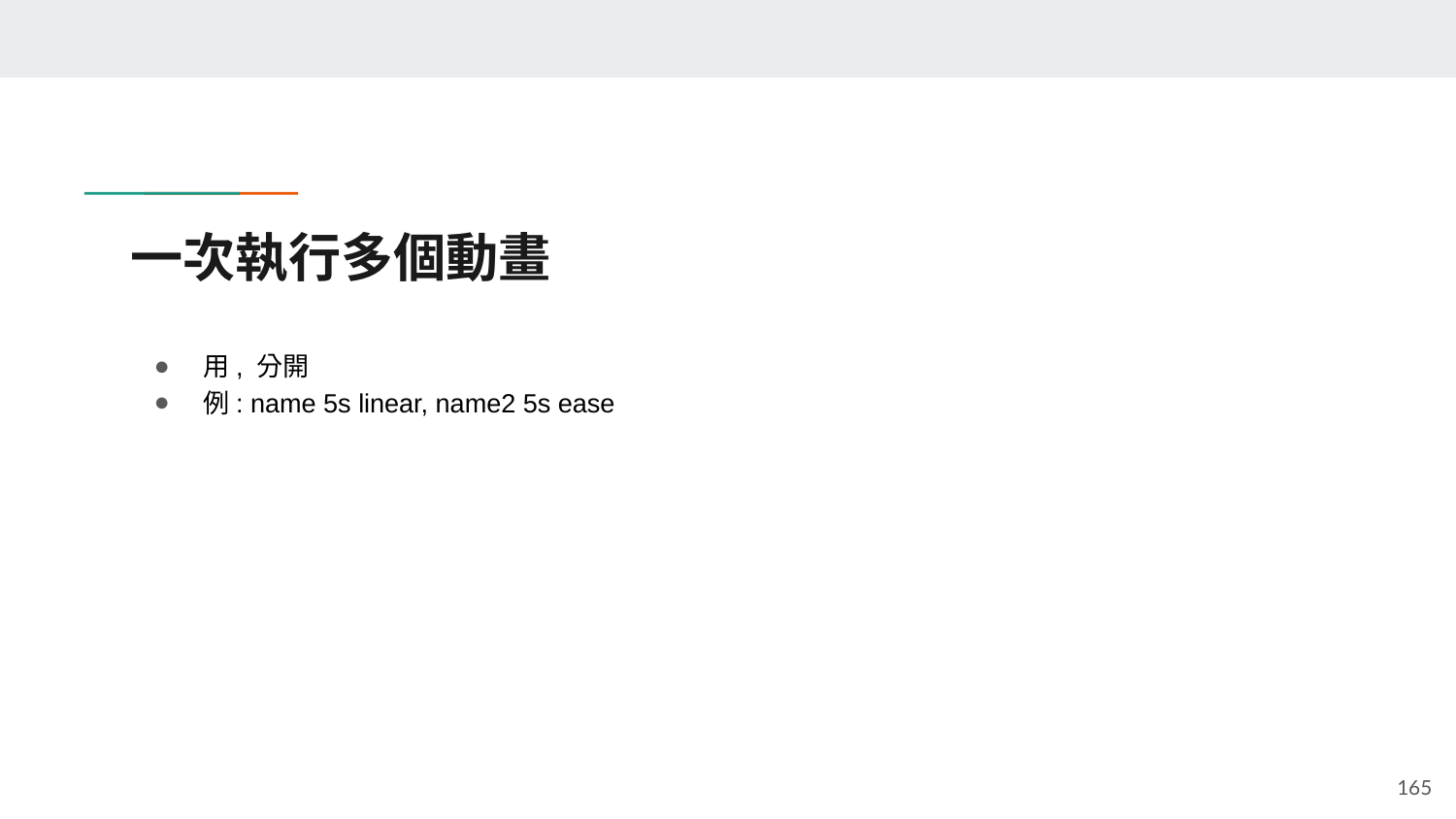

# 一次執行多個動畫
用, 分開
例: name 5s linear, name2 5s ease

165